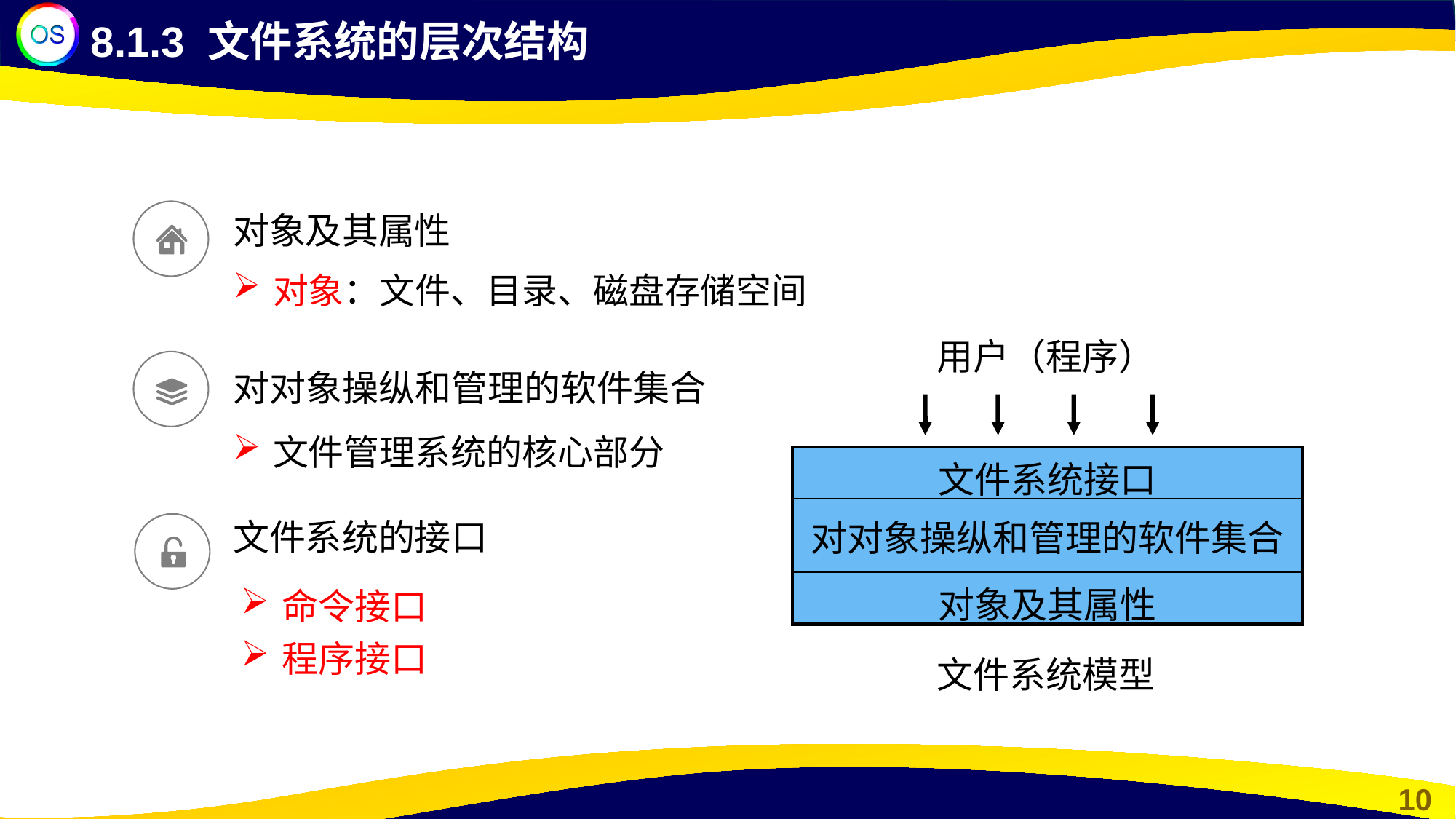

8.1.3 文件系统的层次结构

对象及其属性

对象：文件、目录、磁盘存储空间
用户（程序）

对对象操纵和管理的软件集合

文件管理系统的核心部分
| 文件系统接口 |
| --- |
| 对对象操纵和管理的软件集合 |
| 对象及其属性 |
文件系统的接口

命令接口
程序接口
文件系统模型